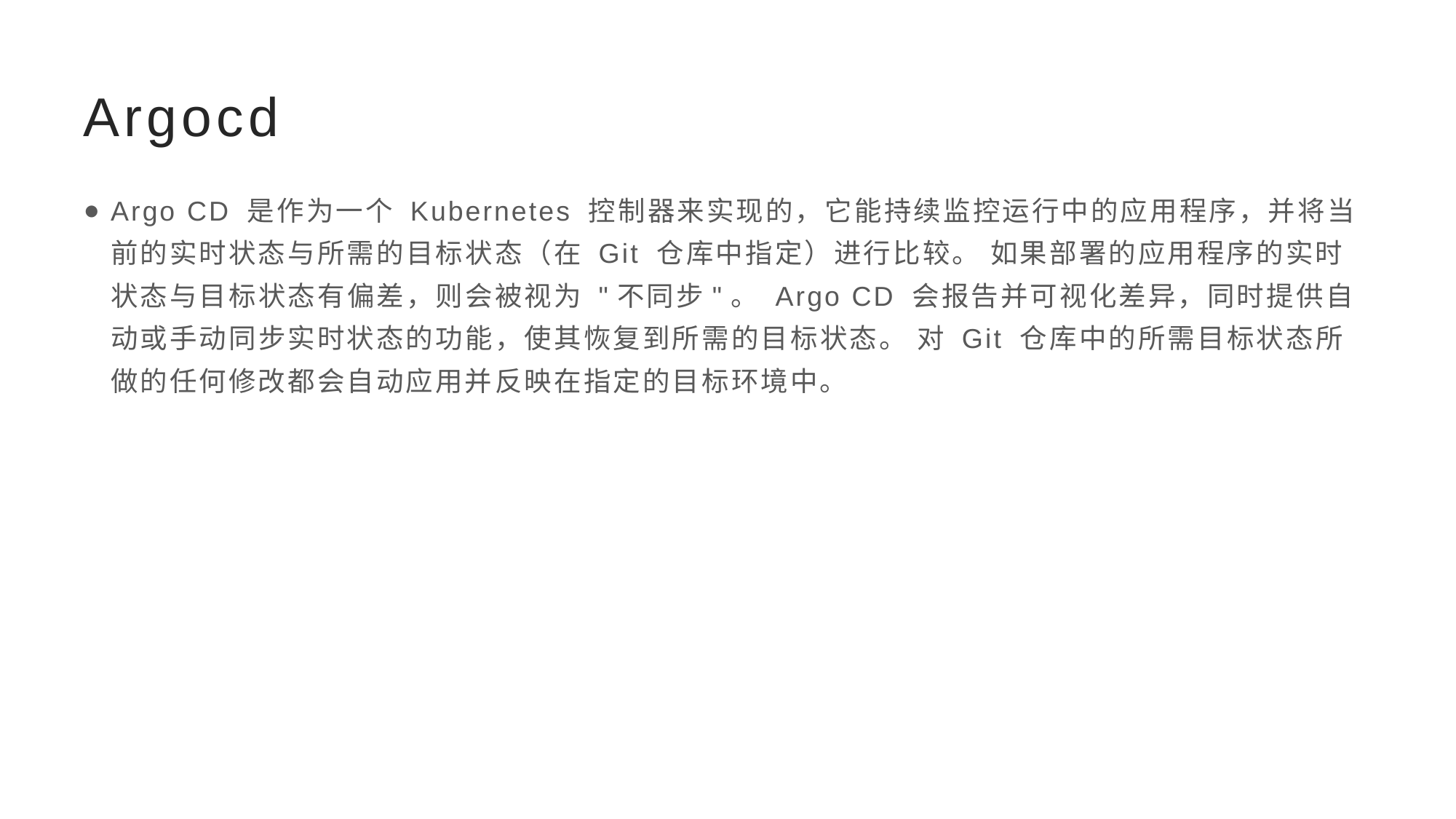

# Argocd
Argo CD 是作为一个 Kubernetes 控制器来实现的，它能持续监控运行中的应用程序，并将当前的实时状态与所需的目标状态（在 Git 仓库中指定）进行比较。 如果部署的应用程序的实时状态与目标状态有偏差，则会被视为 "不同步"。 Argo CD 会报告并可视化差异，同时提供自动或手动同步实时状态的功能，使其恢复到所需的目标状态。 对 Git 仓库中的所需目标状态所做的任何修改都会自动应用并反映在指定的目标环境中。